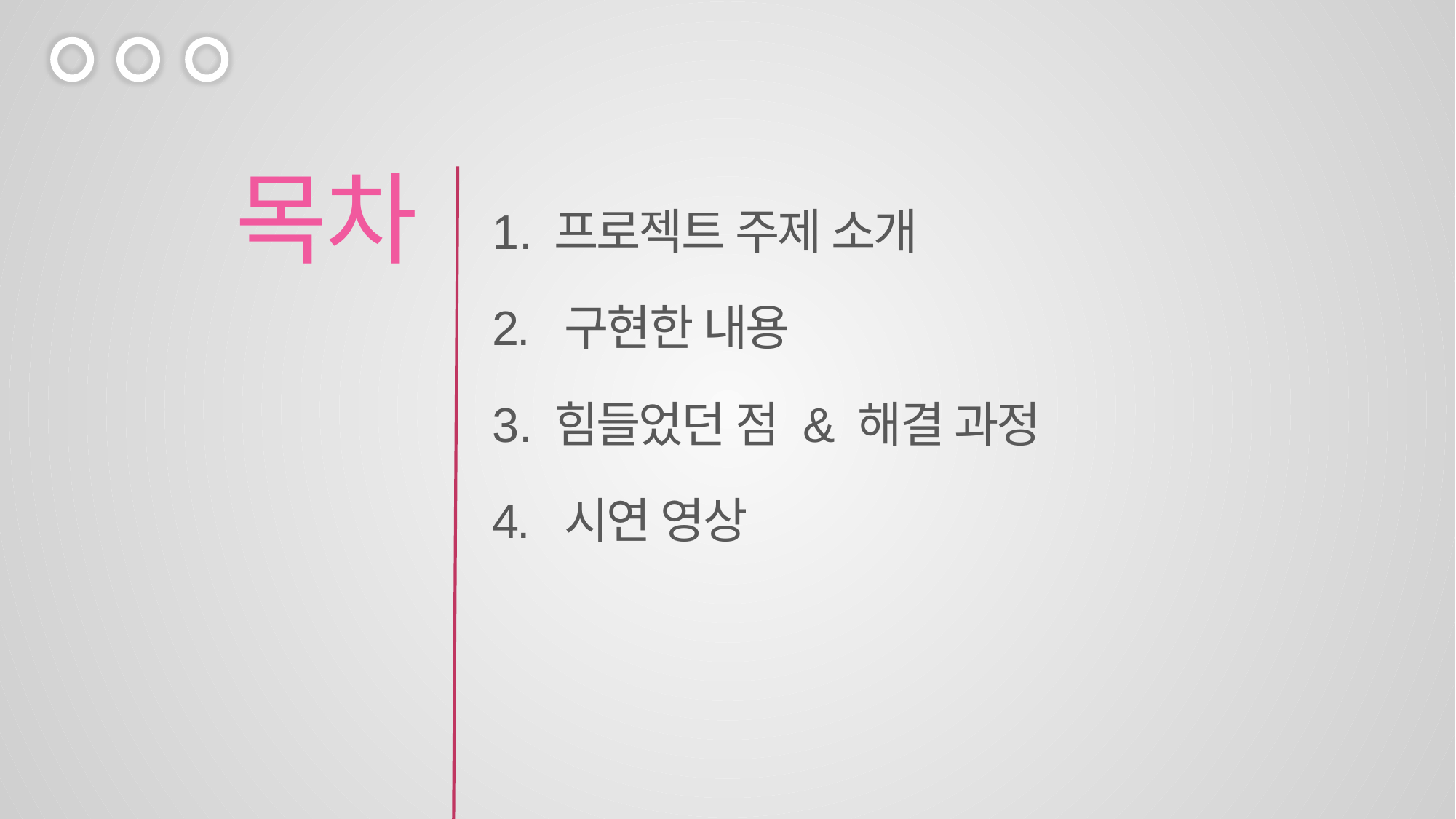

목차
프로젝트 주제 소개

2.  구현한 내용

힘들었던 점 & 해결 과정

4.  시연 영상